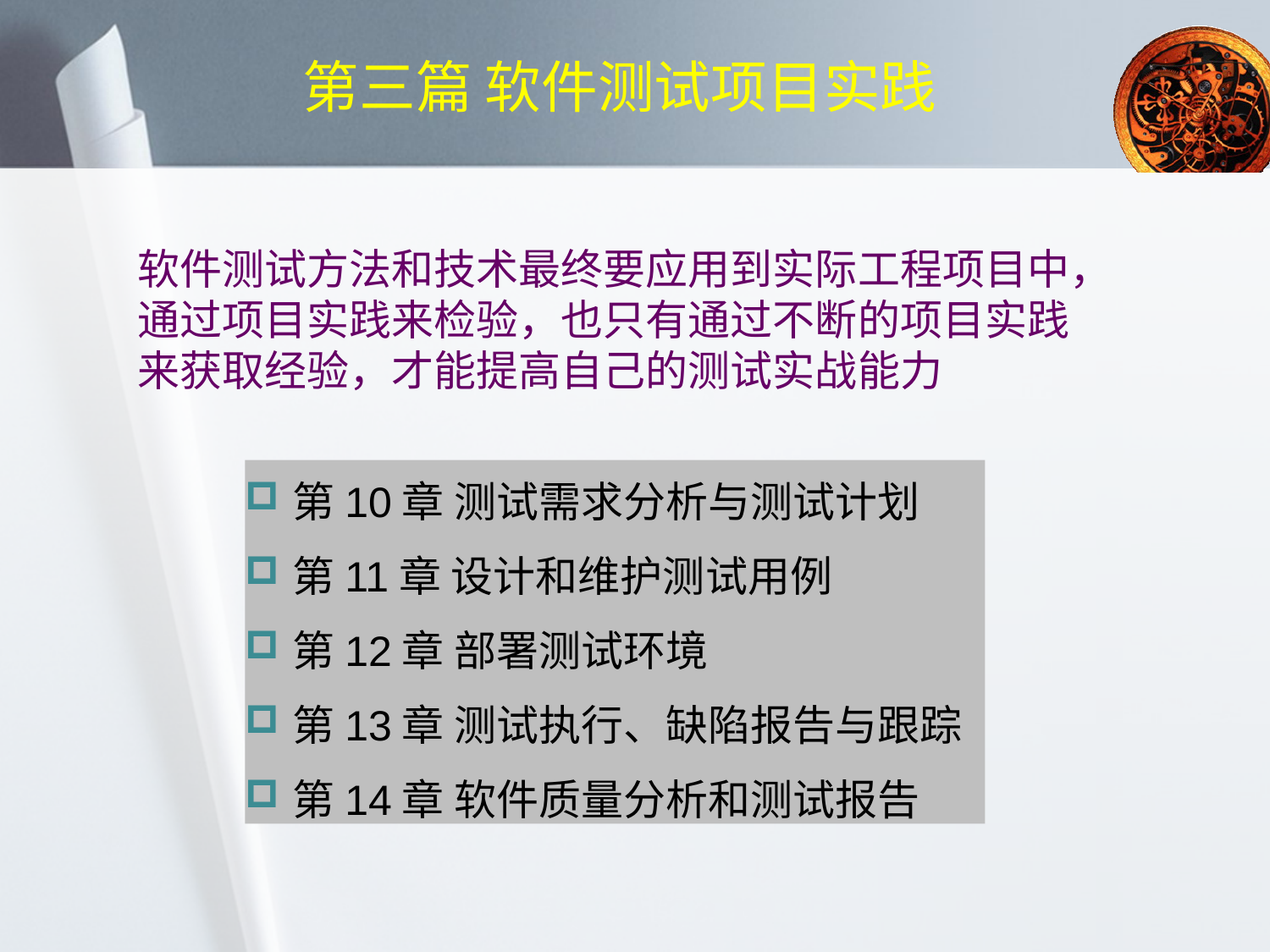

# 第三篇 软件测试项目实践
软件测试方法和技术最终要应用到实际工程项目中，通过项目实践来检验，也只有通过不断的项目实践来获取经验，才能提高自己的测试实战能力
第10章 测试需求分析与测试计划
第11章 设计和维护测试用例
第12章 部署测试环境
第13章 测试执行、缺陷报告与跟踪
第14章 软件质量分析和测试报告